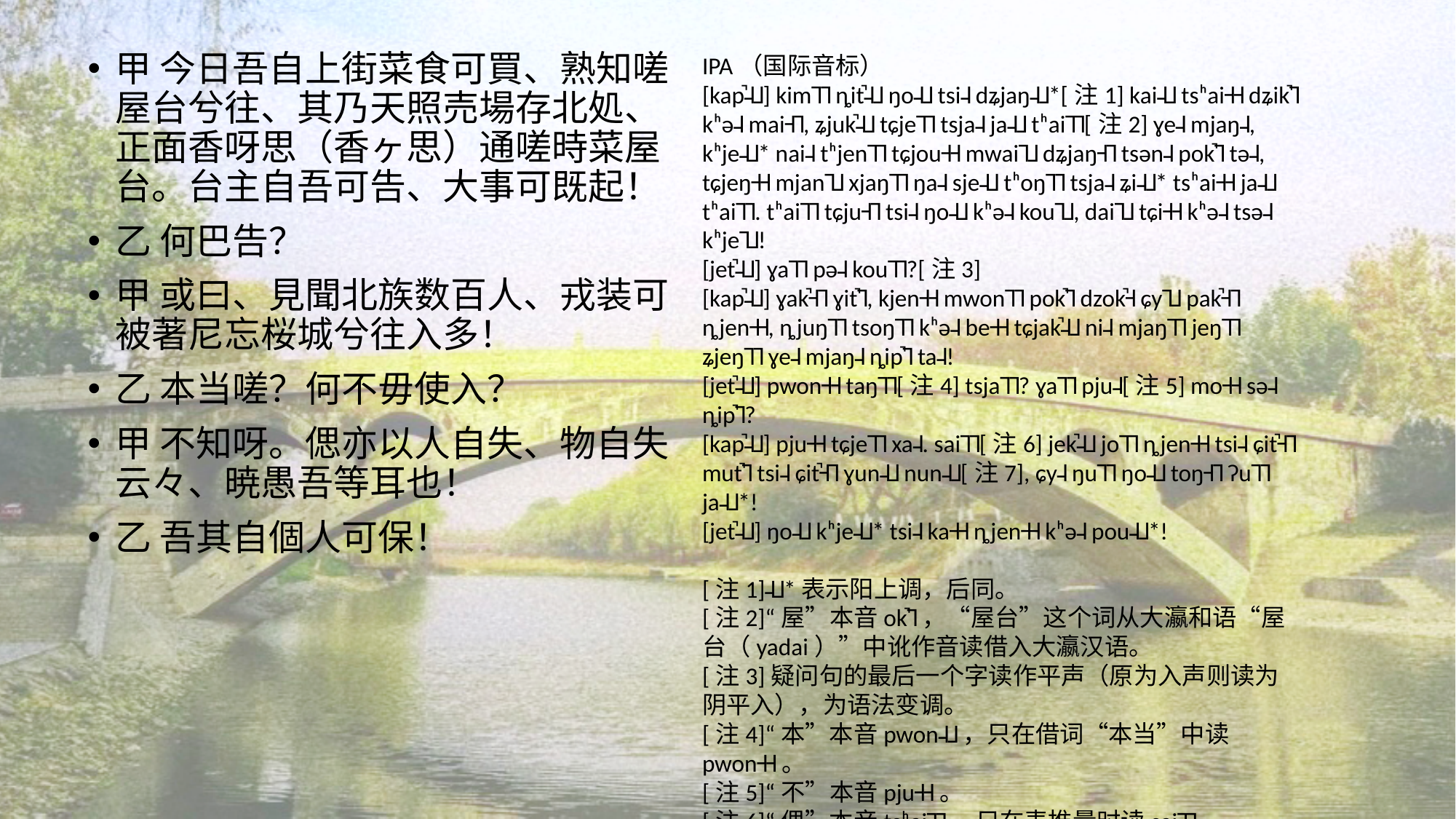

甲 今日吾自上街菜食可買、熟知嗟屋台兮往、其乃天照売場存北処、正面香呀思（香ヶ思）通嗟時菜屋台。台主自吾可告、大事可既起！
乙 何巴告？
甲 或曰、見聞北族数百人、戎装可被著尼忘桜城兮往入多！
乙 本当嗟？何不毋使入？
甲 不知呀。偲亦以人自失、物自失云々、暁愚吾等耳也！
乙 吾其自個人可保！
IPA（国际音标）
[kap̚˨˩] kim˥˥ ȵit̚˨˩ ŋo˨˩ tsi˨ dʑjaŋ˨˩*[注1] kai˨˩ tsʰai˧˧ dʑik̚˥ kʰə˨ mai˧˥, ʑjuk̚˨˩ tɕje˥˥ tsja˨ ja˨˩ tʰai˥˥[注2] ɣe˨ mjaŋ˨, kʰje˨˩* nai˨ tʰjen˥˥ tɕjou˧˧ mwai˥˩ dʑjaŋ˧˥ tsən˨ pok̚˥ tə˨, tɕjeŋ˧˧ mjan˥˩ xjaŋ˥˥ ŋa˨ sje˨˩ tʰoŋ˥˥ tsja˨ ʑi˨˩* tsʰai˧˧ ja˨˩ tʰai˥˥. tʰai˥˥ tɕju˧˥ tsi˨ ŋo˨˩ kʰə˨ kou˥˩, dai˥˩ tɕi˧˧ kʰə˨ tsə˨ kʰje˥˩!
[jet̚˨˩] ɣa˥˥ pə˨ kou˥˥?[注3]
[kap̚˨˩] ɣak̚˧˥ ɣit̚˥, kjen˧˧ mwon˥˥ pok̚˥ dzok̚˧ ɕy˥˩ pak̚˧˥ ȵjen˧˧, ȵjuŋ˥˥ tsoŋ˥˥ kʰə˨ be˧˧ tɕjak̚˨˩ ni˨ mjaŋ˥˥ jeŋ˥˥ ʑjeŋ˥˥ ɣe˨ mjaŋ˨ ȵip̚˥ ta˨!
[jet̚˨˩] pwon˧˧ taŋ˥˥[注4] tsja˥˥? ɣa˥˥ pju˨[注5] mo˧˧ sə˨ ȵip̚˥?
[kap̚˨˩] pju˧˧ tɕje˥˥ xa˨. sai˥˥[注6] jek̚˨˩ jo˥˥ ȵjen˧˧ tsi˨ ɕit̚˧˥ mut̚˥ tsi˨ ɕit̚˧˥ ɣun˨˩ nun˨˩[注7], ɕy˨ ŋu˥˥ ŋo˨˩ toŋ˧˥ ʔu˥˥ ja˨˩*!
[jet̚˨˩] ŋo˨˩ kʰje˨˩* tsi˨ ka˧˧ ȵjen˧˧ kʰə˨ pou˨˩*!

[注1]˨˩*表示阳上调，后同。
[注2]“屋”本音ok̚˥，“屋台”这个词从大瀛和语“屋台（yadai）”中讹作音读借入大瀛汉语。
[注3]疑问句的最后一个字读作平声（原为入声则读为阴平入），为语法变调。
[注4]“本”本音pwon˨˩，只在借词“本当”中读pwon˧˧。
[注5]“不”本音pju˧˧。
[注6]“偲”本音tsʰai˥˥，只在表推量时读sai˥˥。
[注7]“云々”本音ɣun˨˩ ɣun˨˩，连读作ɣun˨˩ nun˨˩。